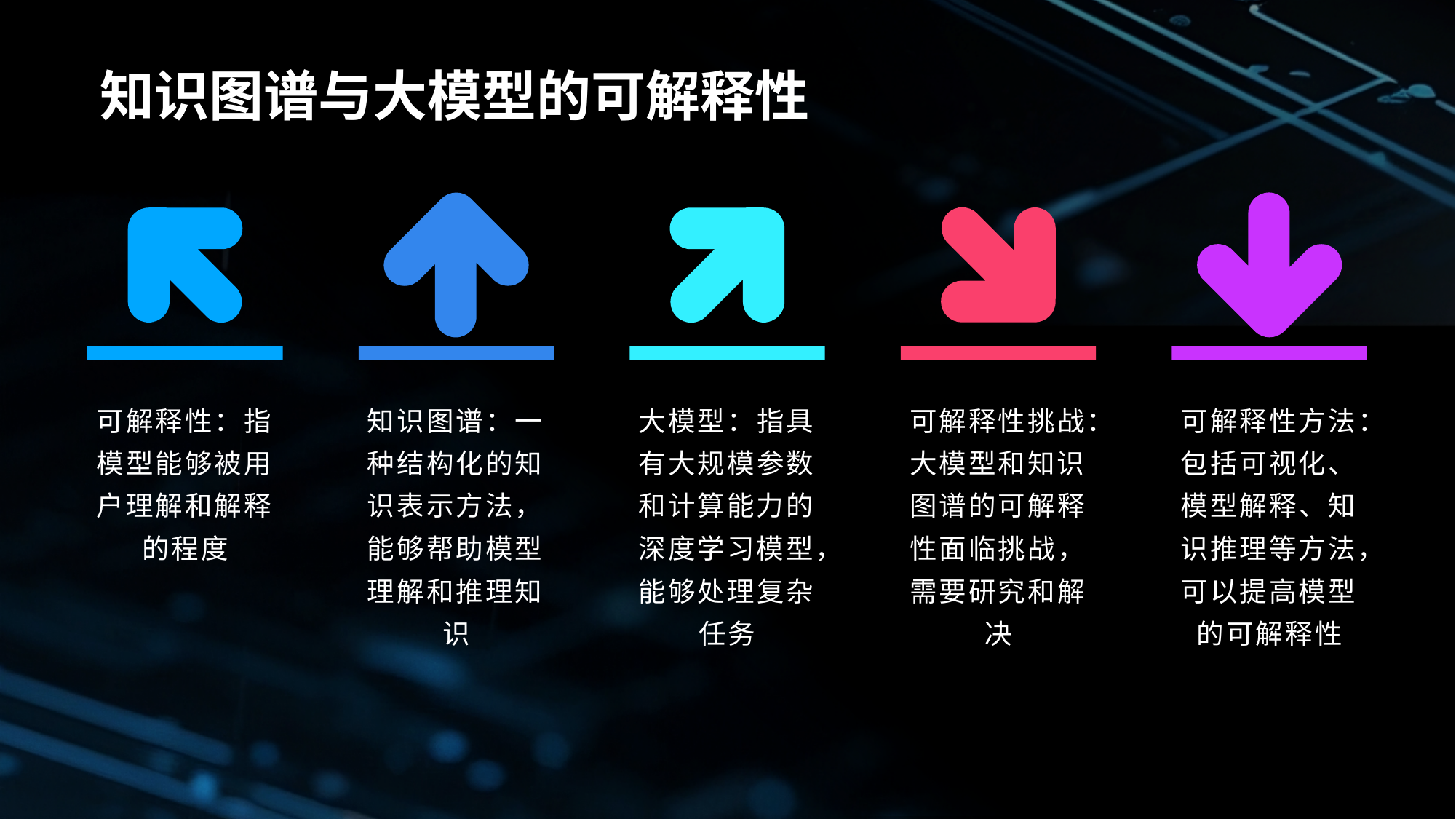

# 知识图谱与大模型的可解释性

可解释性：指模型能够被用户理解和解释的程度
知识图谱：一种结构化的知识表示方法，能够帮助模型理解和推理知识
大模型：指具有大规模参数和计算能力的深度学习模型，能够处理复杂任务
可解释性挑战：大模型和知识图谱的可解释性面临挑战，需要研究和解决
可解释性方法：包括可视化、模型解释、知识推理等方法，可以提高模型的可解释性